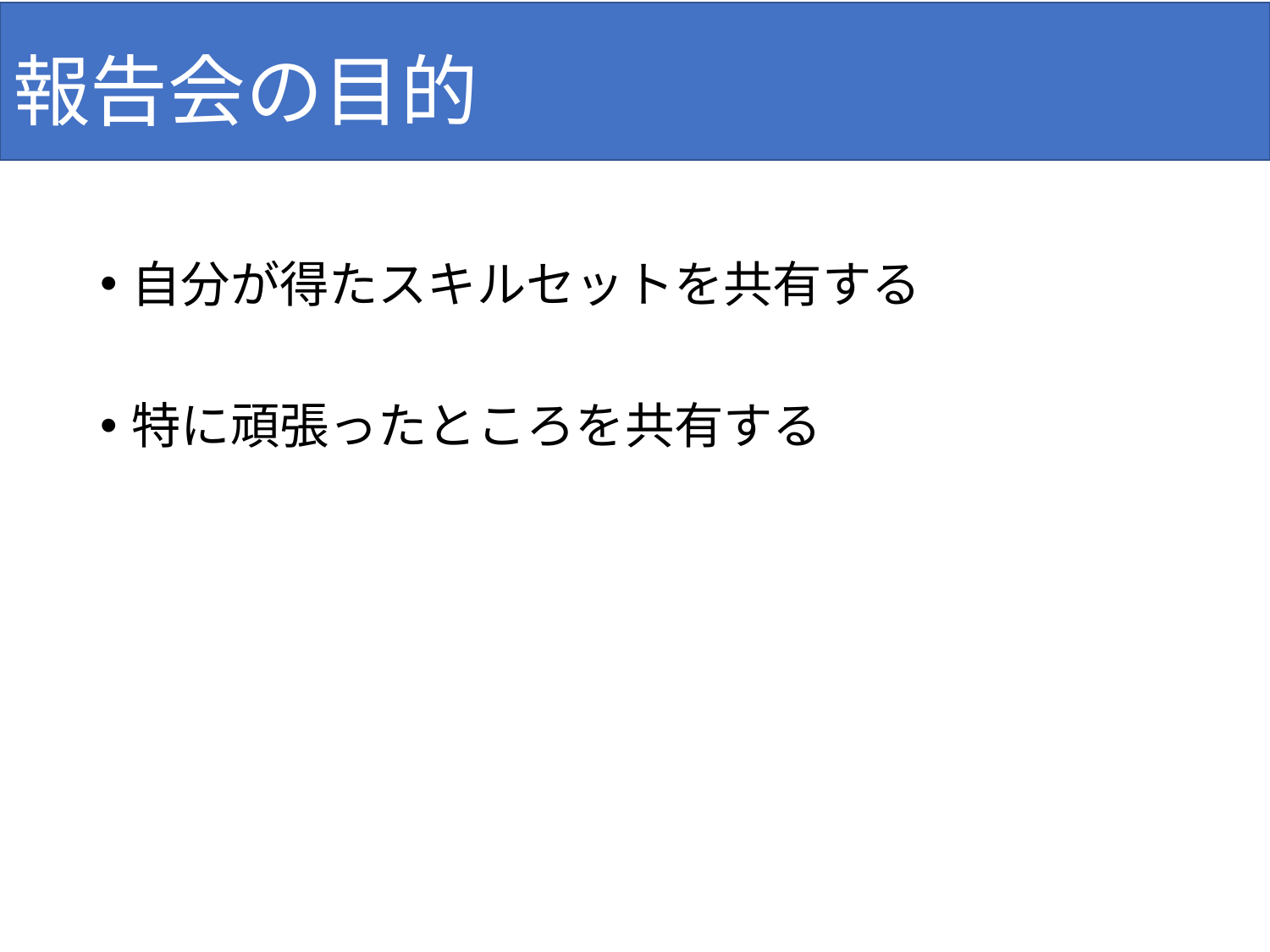

# 報告会の目的
自分が得たスキルセットを共有する

特に頑張ったところを共有する